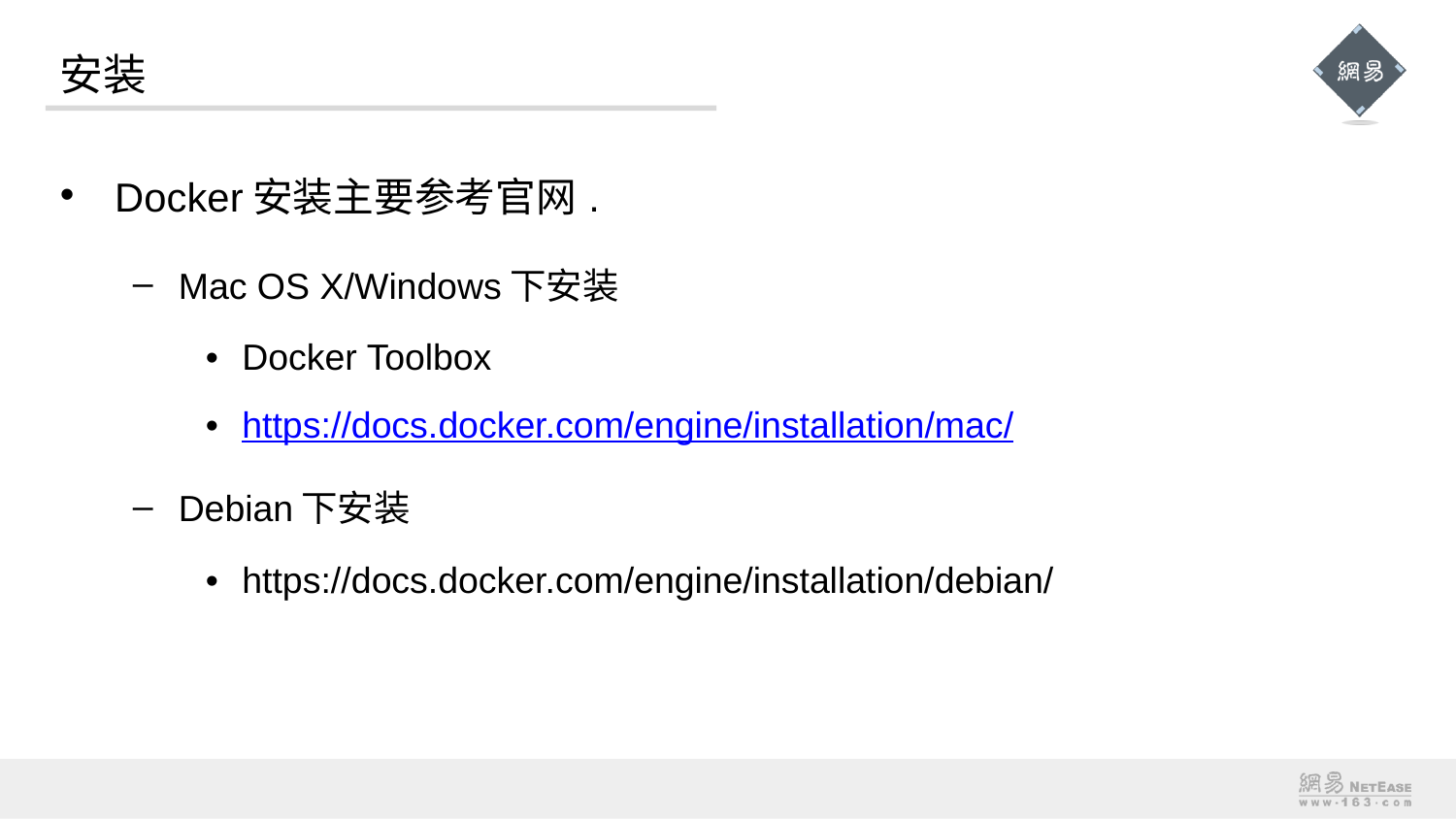

# 安装
Docker安装主要参考官网.
Mac OS X/Windows下安装
Docker Toolbox
https://docs.docker.com/engine/installation/mac/
Debian下安装
https://docs.docker.com/engine/installation/debian/